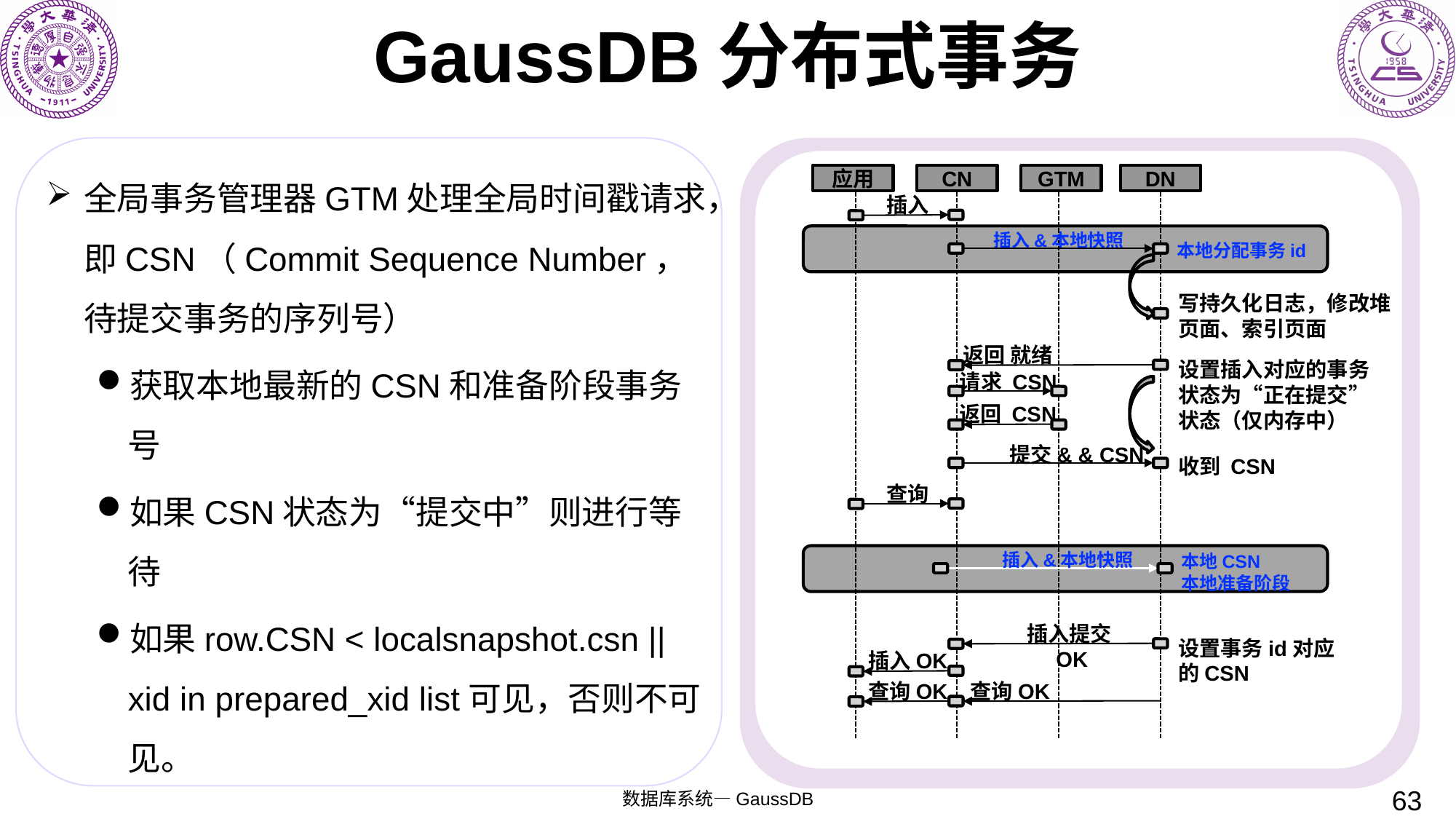

# GaussDB分布式事务

全局事务管理器GTM处理全局时间戳请求，即CSN（Commit Sequence Number，待提交事务的序列号）
获取本地最新的CSN和准备阶段事务号
如果CSN状态为“提交中”则进行等待
如果row.CSN < localsnapshot.csn || xid in prepared_xid list可见，否则不可见。
应用
CN
GTM
DN
插入

插入&本地快照
本地分配事务id

写持久化日志，修改堆页面、索引页面

返回 就绪

设置插入对应的事务状态为“正在提交”状态（仅内存中）
请求 CSN

返回 CSN

提交& & CSN
收到 CSN

查询

插入&本地快照
本地CSN
本地准备阶段

插入提交OK
设置事务id对应的CSN

插入OK

查询OK

查询OK

63
数据库系统—GaussDB